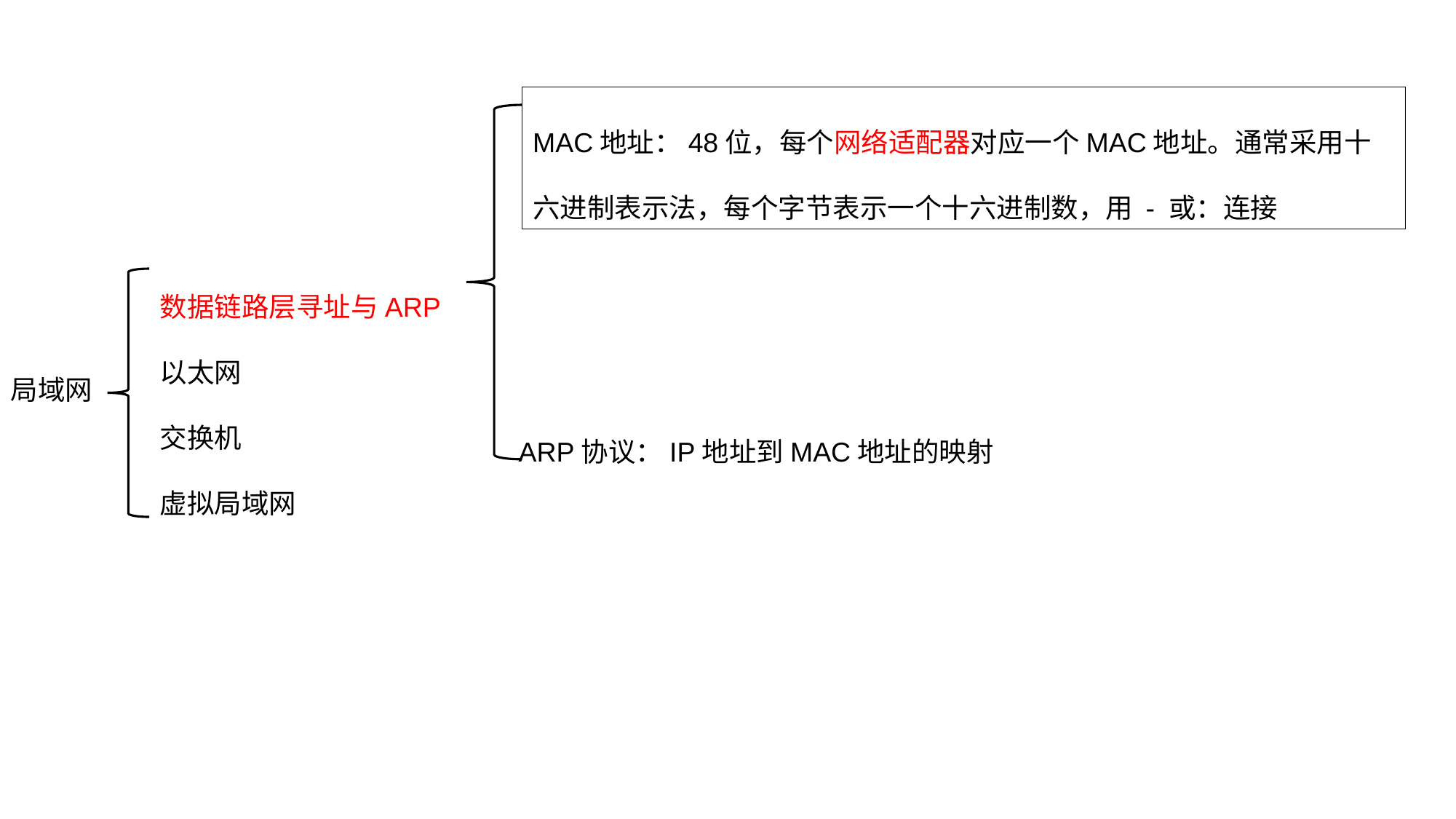

MAC地址：48位，每个网络适配器对应一个MAC地址。通常采用十六进制表示法，每个字节表示一个十六进制数，用 - 或：连接

数据链路层寻址与ARP
以太网
交换机
虚拟局域网

局域网
ARP协议：IP地址到MAC地址的映射